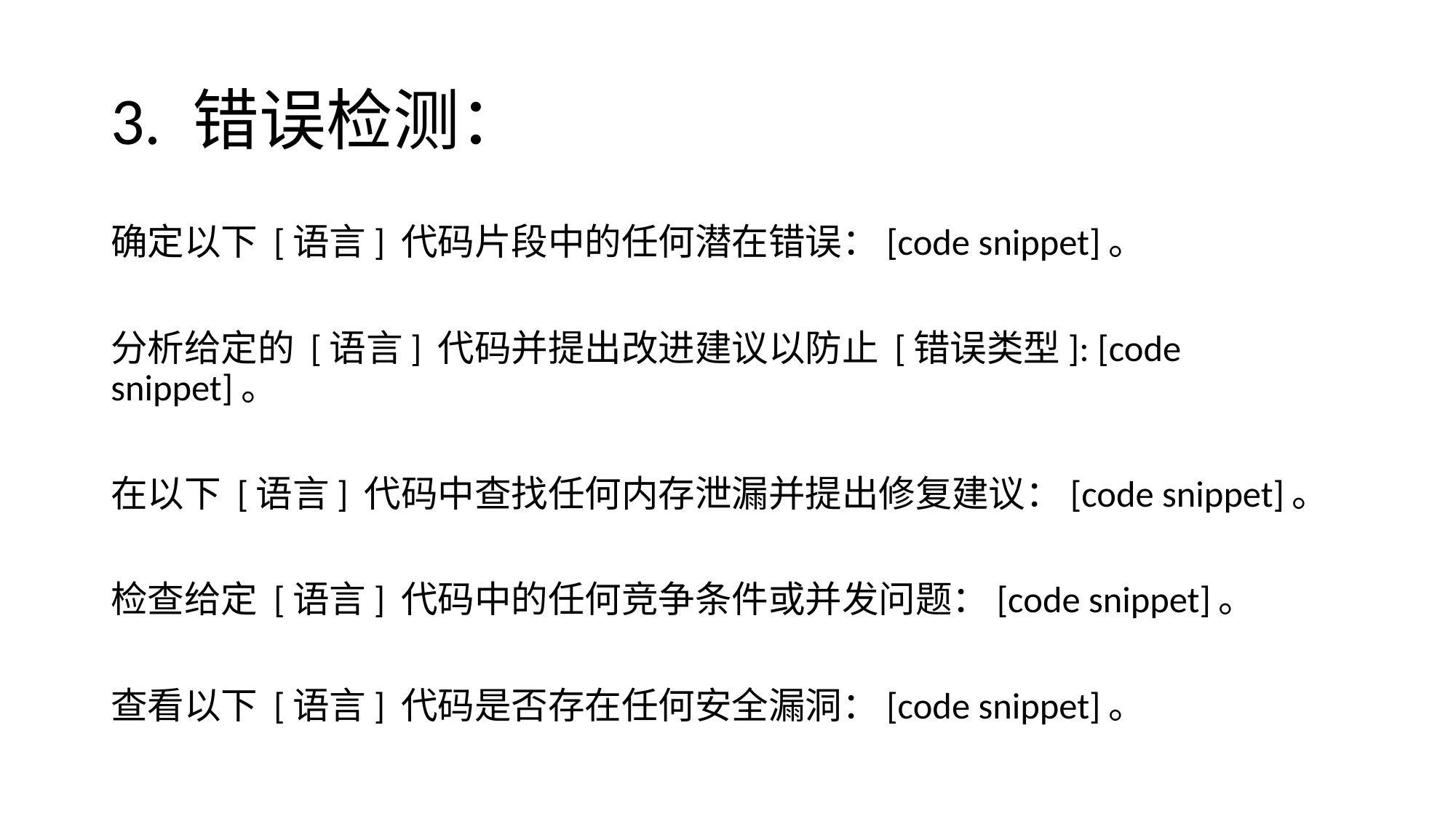

# 3. 错误检测：
确定以下 [语言] 代码片段中的任何潜在错误：[code snippet]。

分析给定的 [语言] 代码并提出改进建议以防止 [错误类型]: [code snippet]。

在以下 [语言] 代码中查找任何内存泄漏并提出修复建议：[code snippet]。

检查给定 [语言] 代码中的任何竞争条件或并发问题：[code snippet]。

查看以下 [语言] 代码是否存在任何安全漏洞：[code snippet]。